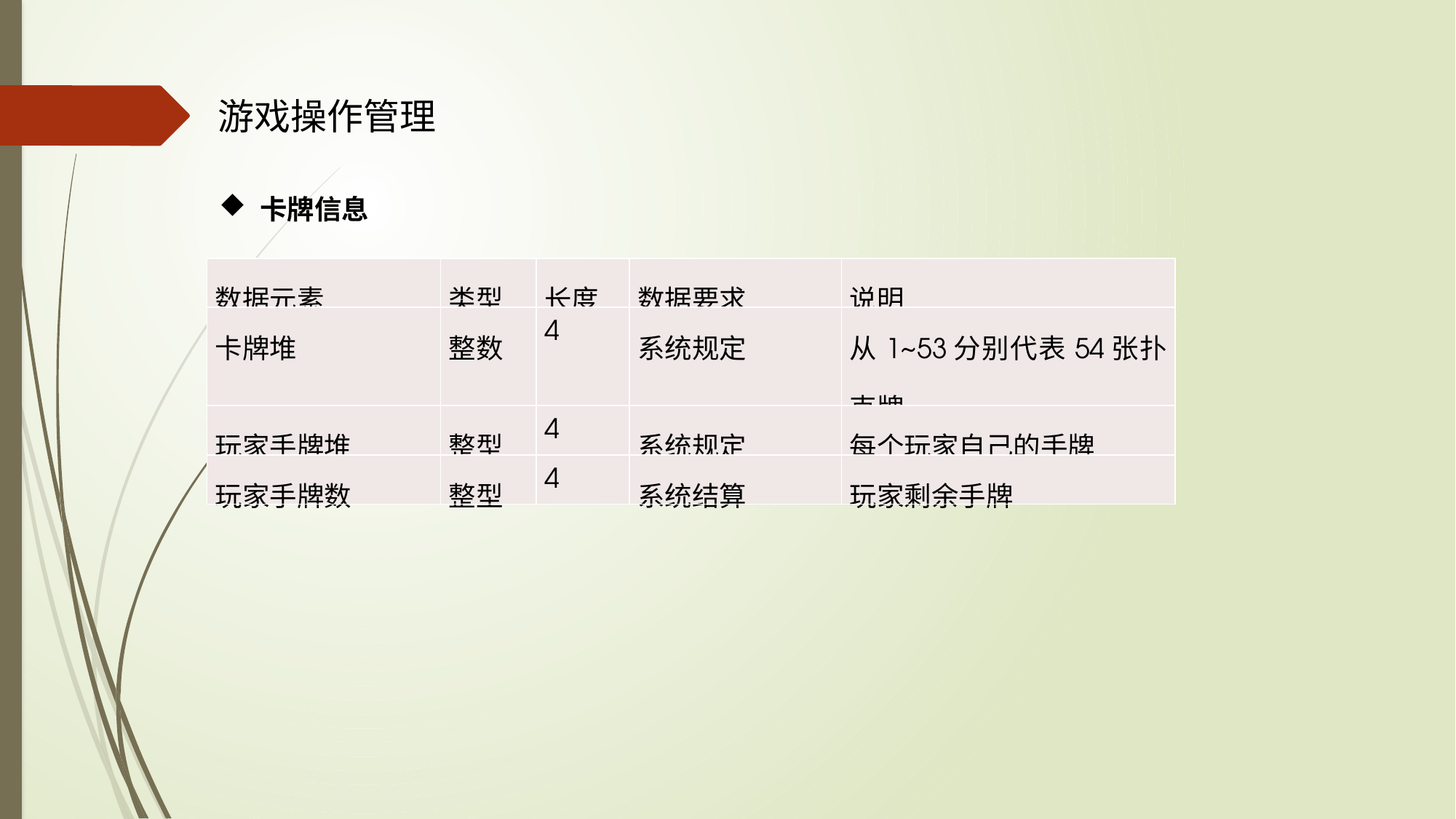

游戏操作管理
卡牌信息
| 数据元素 | 类型 | 长度 | 数据要求 | 说明 |
| --- | --- | --- | --- | --- |
| 卡牌堆 | 整数 | 4 | 系统规定 | 从1~53分别代表54张扑克牌 |
| 玩家手牌堆 | 整型 | 4 | 系统规定 | 每个玩家自己的手牌 |
| 玩家手牌数 | 整型 | 4 | 系统结算 | 玩家剩余手牌 |